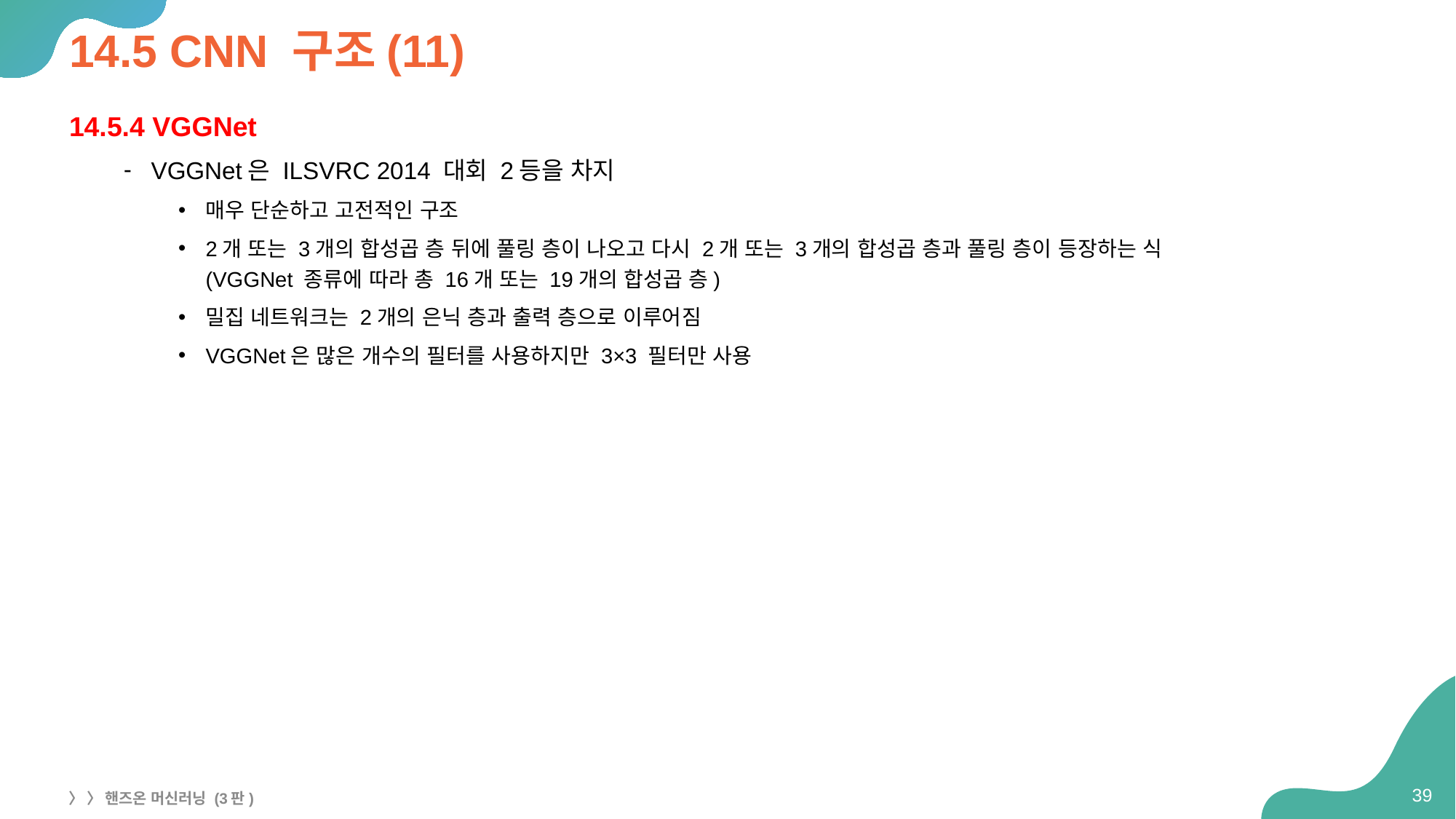

# 14.5 CNN 구조(11)
14.5.4 VGGNet
VGGNet은 ILSVRC 2014 대회 2등을 차지
매우 단순하고 고전적인 구조
2개 또는 3개의 합성곱 층 뒤에 풀링 층이 나오고 다시 2개 또는 3개의 합성곱 층과 풀링 층이 등장하는 식
(VGGNet 종류에 따라 총 16개 또는 19개의 합성곱 층)
밀집 네트워크는 2개의 은닉 층과 출력 층으로 이루어짐
VGGNet은 많은 개수의 필터를 사용하지만 3×3 필터만 사용
39
〉 〉 핸즈온 머신러닝 (3판)